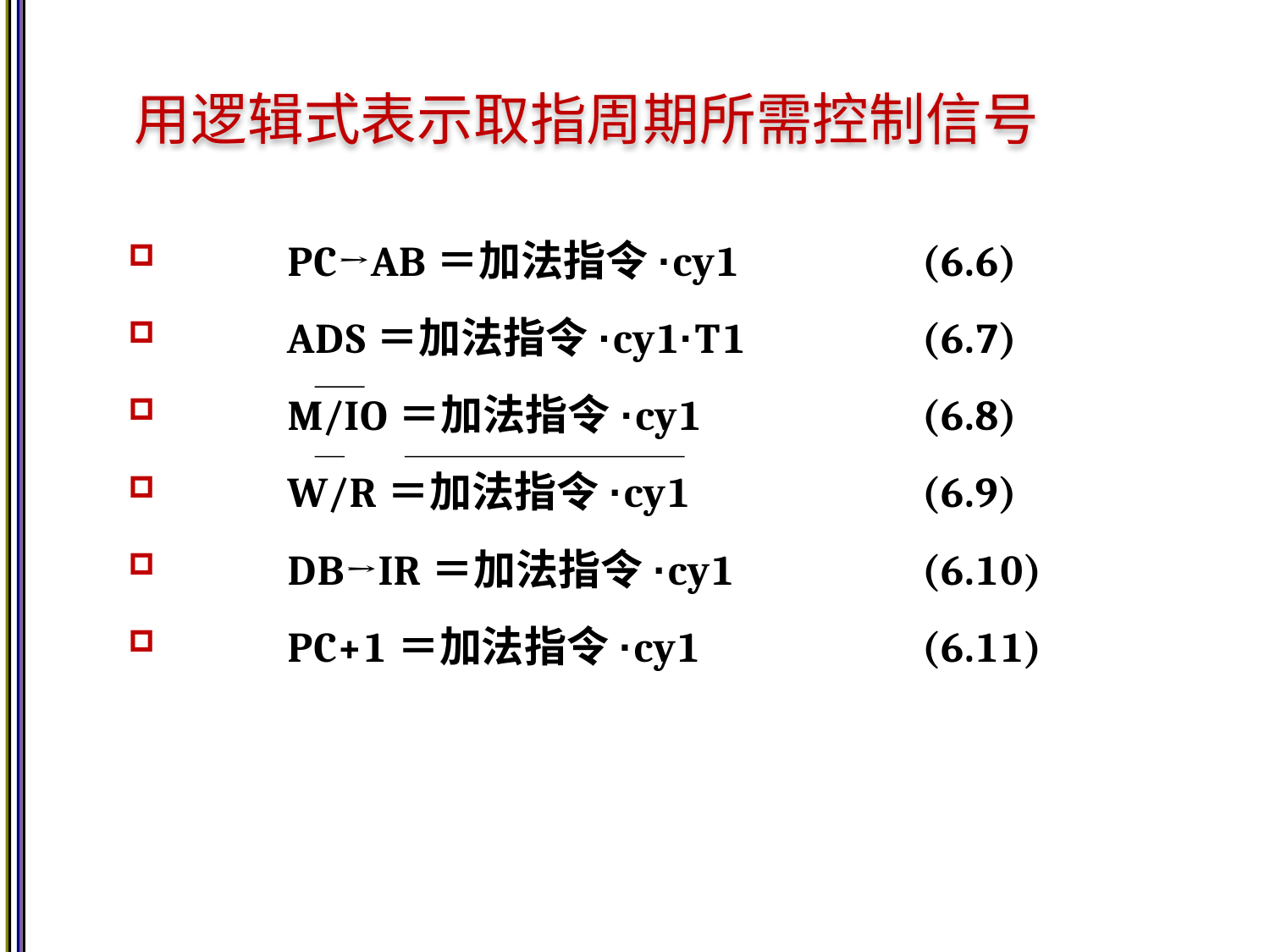

# 用逻辑式表示取指周期所需控制信号
	PC→AB＝加法指令·cy1		(6.6)
	ADS＝加法指令·cy1·T1		(6.7)
	M/IO＝加法指令·cy1		(6.8)
	W/R＝加法指令·cy1		(6.9)
	DB→IR＝加法指令·cy1		(6.10)
	PC+1＝加法指令·cy1		(6.11)

113